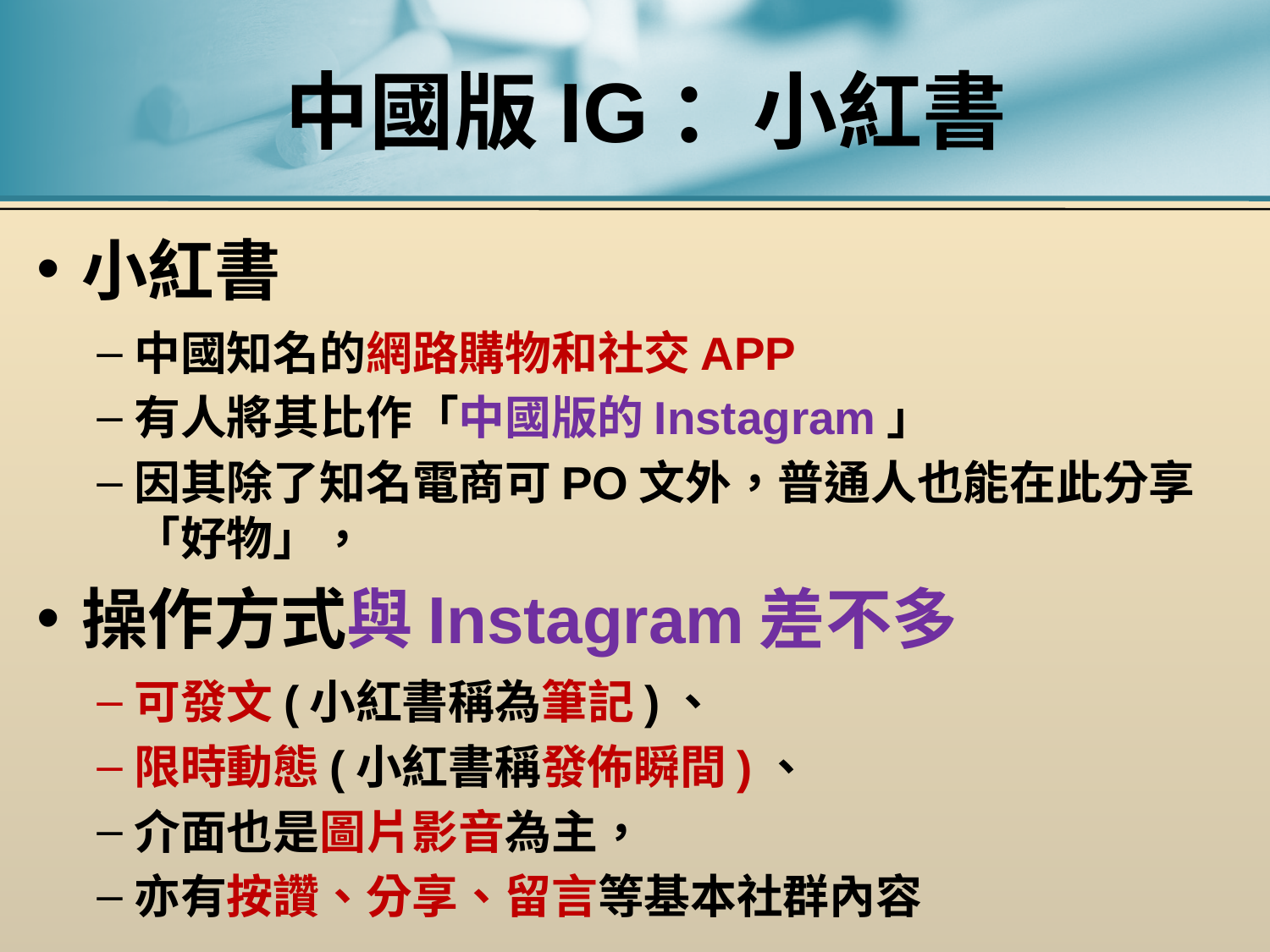

# 中國版IG：小紅書
小紅書
中國知名的網路購物和社交APP
有人將其比作「中國版的Instagram」
因其除了知名電商可PO文外，普通人也能在此分享「好物」，
操作方式與Instagram差不多
可發文(小紅書稱為筆記)、
限時動態(小紅書稱發佈瞬間)、
介面也是圖片影音為主，
亦有按讚、分享、留言等基本社群內容